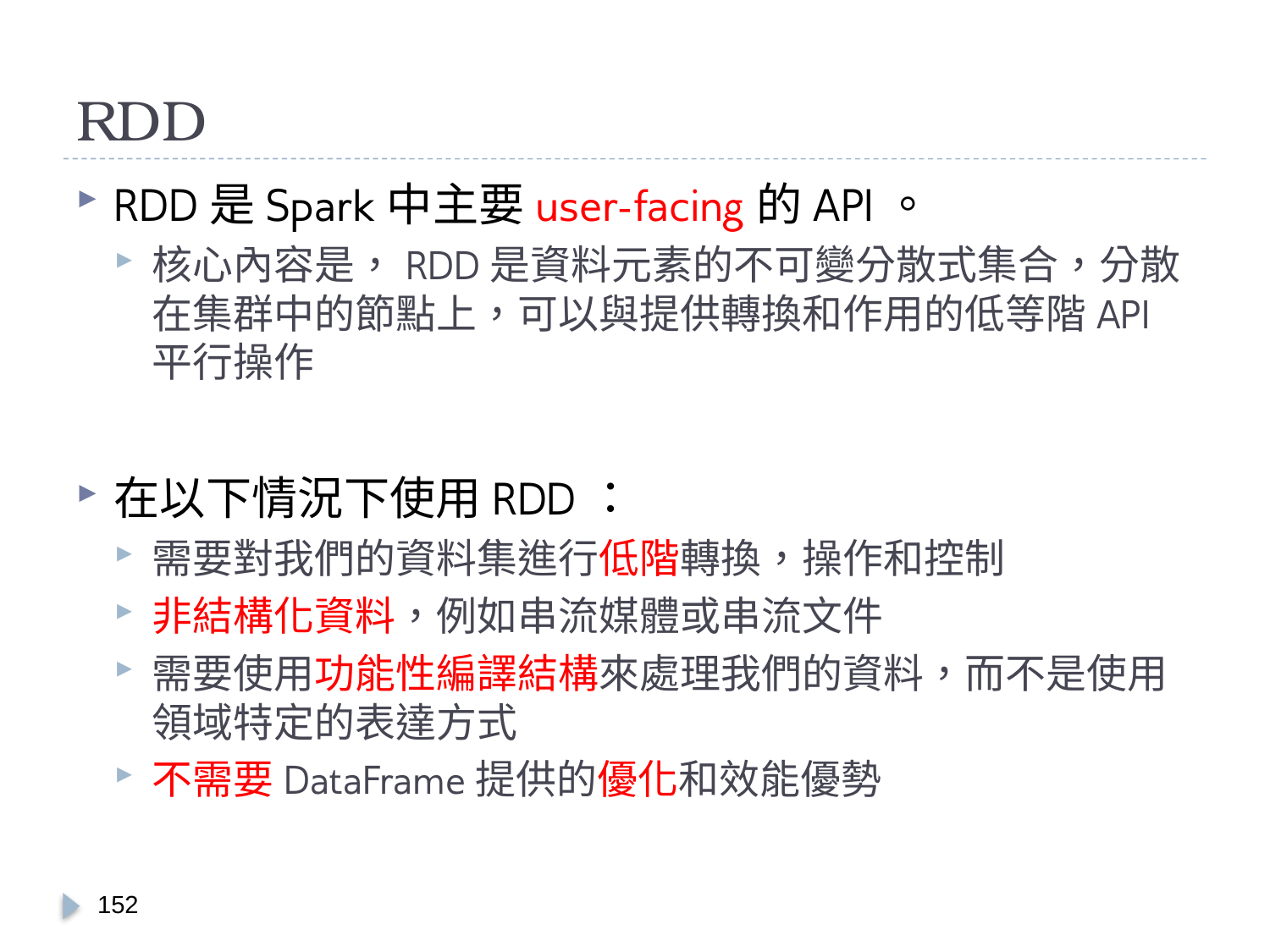

# RDD
RDD是Spark中主要user-facing的API。
核心內容是，RDD是資料元素的不可變分散式集合，分散在集群中的節點上，可以與提供轉換和作用的低等階API平行操作

在以下情況下使用RDD：
需要對我們的資料集進行低階轉換，操作和控制
非結構化資料，例如串流媒體或串流文件
需要使用功能性編譯結構來處理我們的資料，而不是使用領域特定的表達方式
不需要DataFrame提供的優化和效能優勢
152